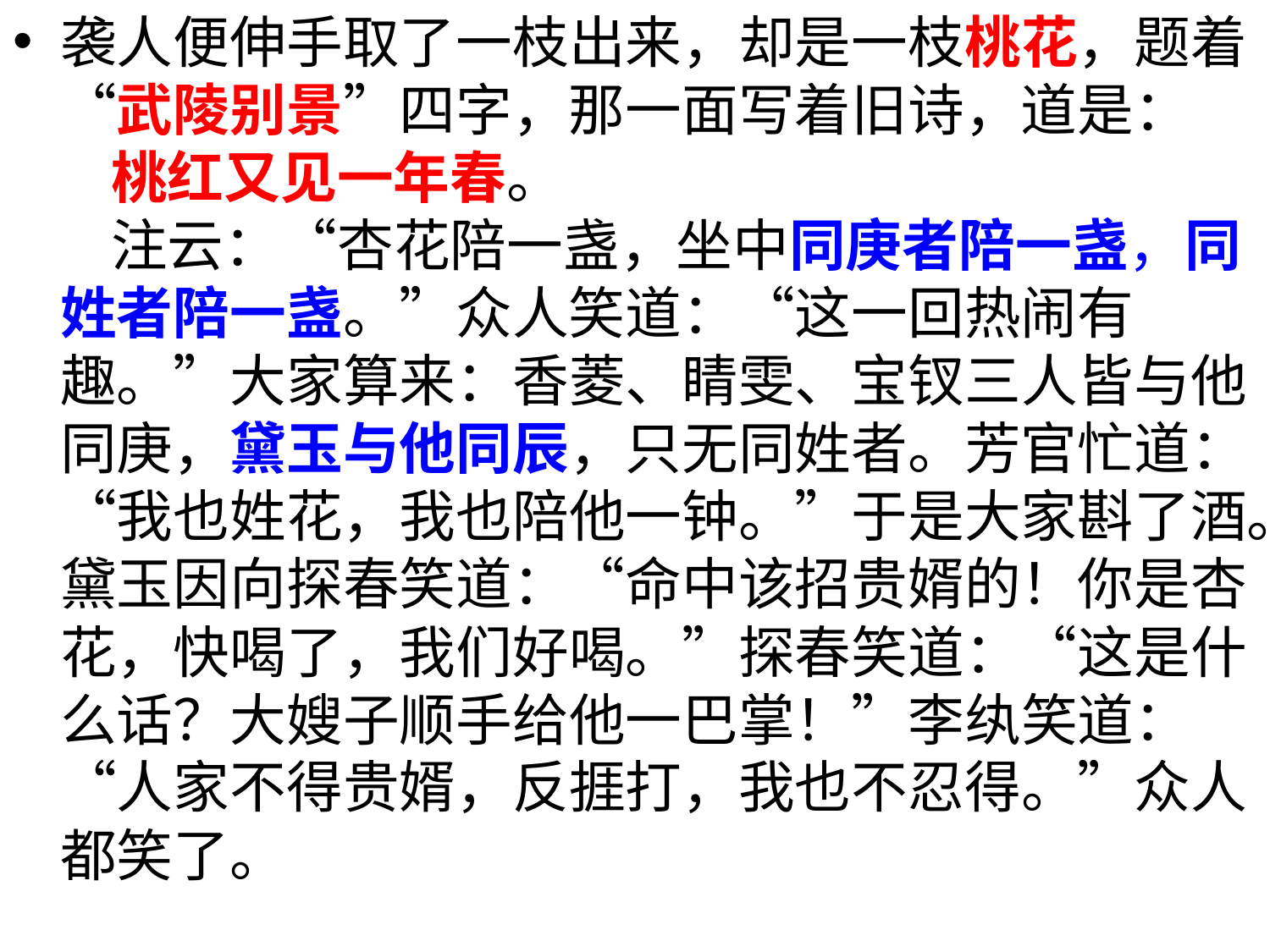

袭人便伸手取了一枝出来，却是一枝桃花，题着“武陵别景”四字，那一面写着旧诗，道是：
    桃红又见一年春。
    注云：“杏花陪一盏，坐中同庚者陪一盏，同姓者陪一盏。”众人笑道：“这一回热闹有趣。”大家算来：香菱、睛雯、宝钗三人皆与他同庚，黛玉与他同辰，只无同姓者。芳官忙道：“我也姓花，我也陪他一钟。”于是大家斟了酒。黛玉因向探春笑道：“命中该招贵婿的！你是杏花，快喝了，我们好喝。”探春笑道：“这是什么话？大嫂子顺手给他一巴掌！”李纨笑道：“人家不得贵婿，反捱打，我也不忍得。”众人都笑了。